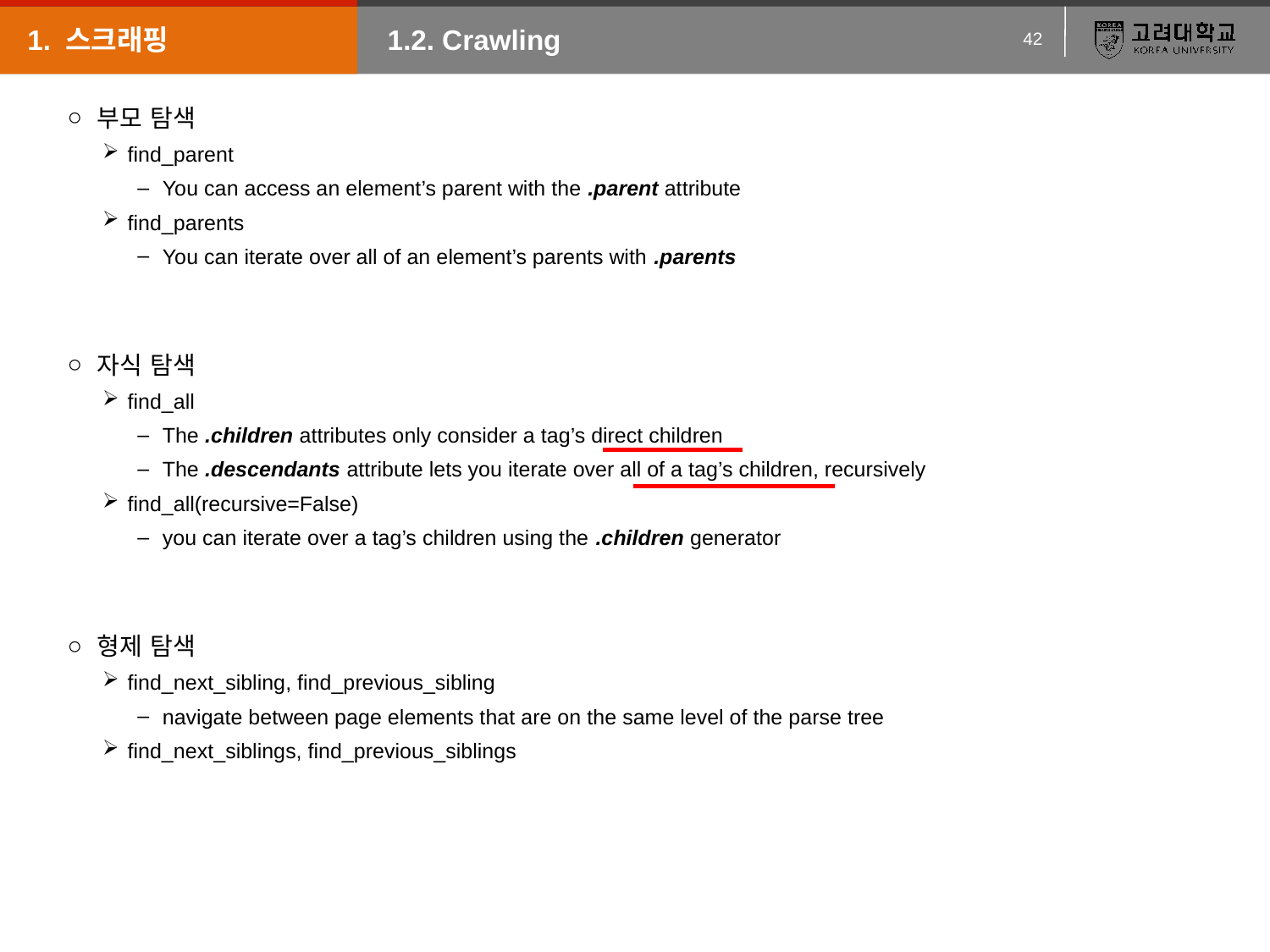

1. 스크래핑
1.2. Crawling
부모 탐색
find_parent
You can access an element’s parent with the .parent attribute
find_parents
You can iterate over all of an element’s parents with .parents

자식 탐색
find_all
The .children attributes only consider a tag’s direct children
The .descendants attribute lets you iterate over all of a tag’s children, recursively
find_all(recursive=False)
you can iterate over a tag’s children using the .children generator

형제 탐색
find_next_sibling, find_previous_sibling
navigate between page elements that are on the same level of the parse tree
find_next_siblings, find_previous_siblings